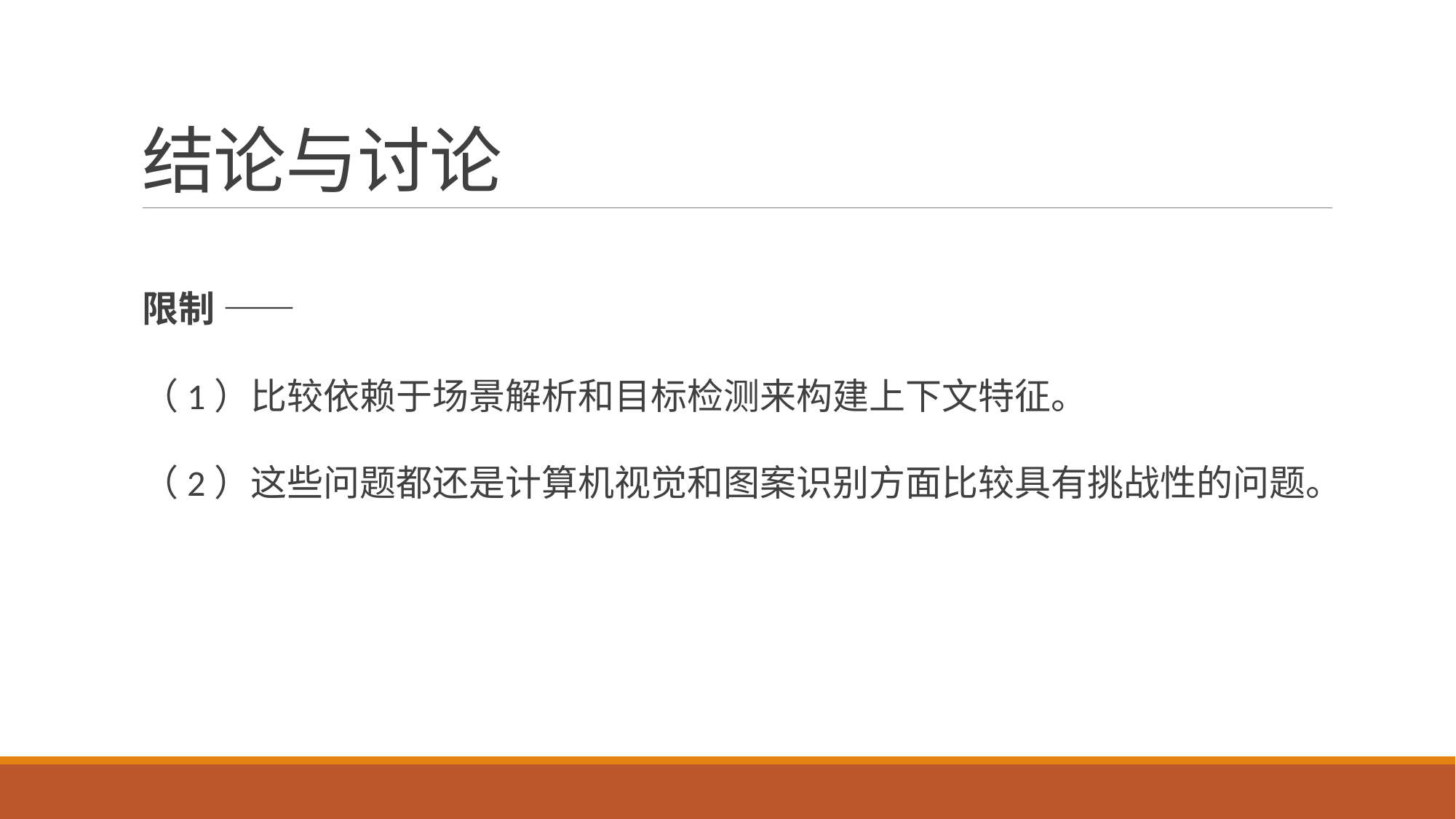

# 结论与讨论

限制 ——
（1）比较依赖于场景解析和目标检测来构建上下文特征。
（2）这些问题都还是计算机视觉和图案识别方面比较具有挑战性的问题。